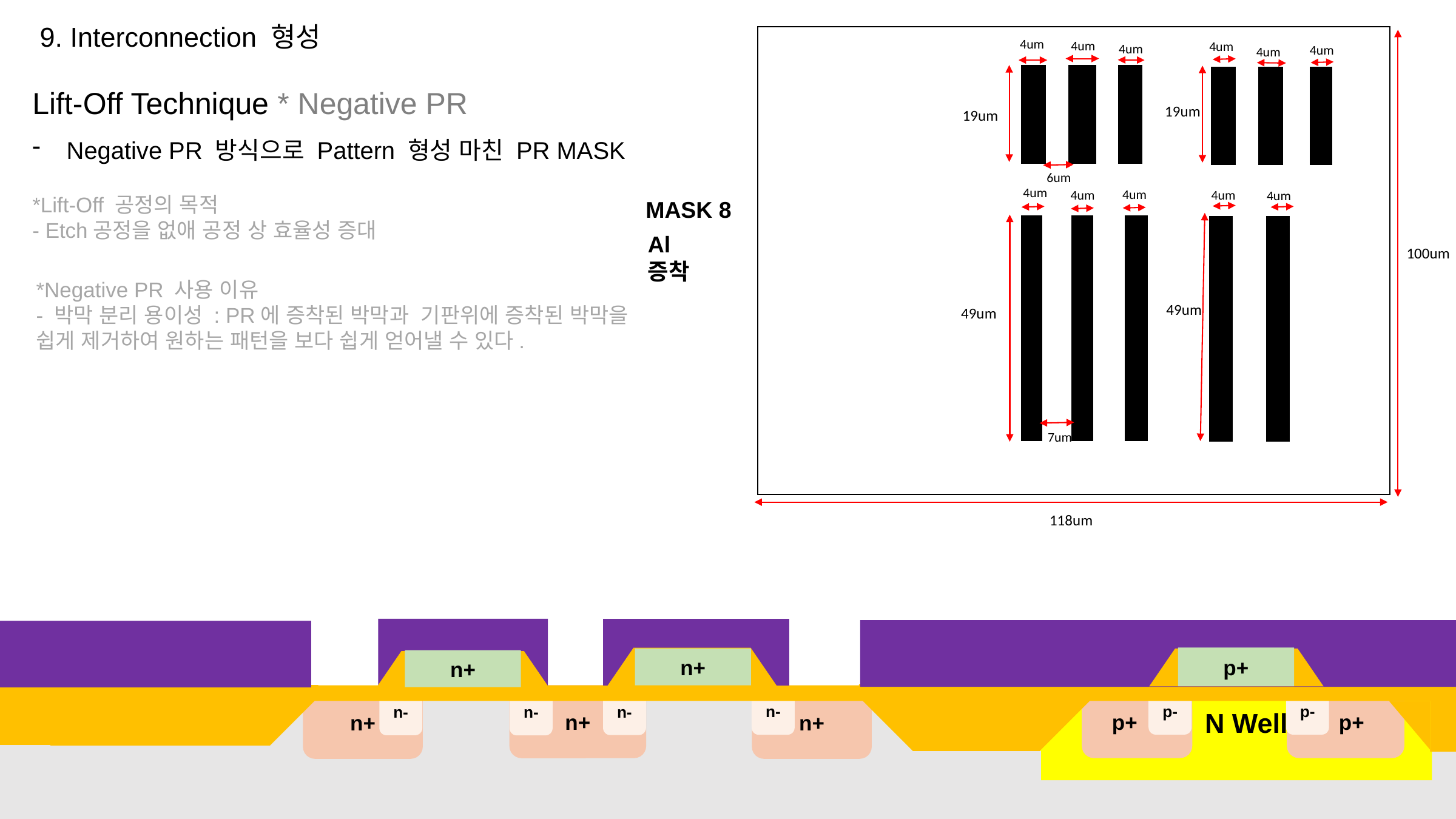

9. Interconnection 형성

4um
4um
4um
4um
4um
4um

Lift-Off Technique * Negative PR

Negative PR 방식으로 Pattern 형성 마친 PR MASK
19um
19um
6um
4um
4um
4um
4um
4um
*Lift-Off 공정의 목적
- Etch공정을 없애 공정 상 효율성 증대
MASK 8

Al 증착
100um
*Negative PR 사용 이유
- 박막 분리 용이성 : PR에 증착된 박막과  기판위에 증착된 박막을 쉽게 제거하여 원하는 패턴을 보다 쉽게 얻어낼 수 있다.
49um
49um
7um
118um

p+

n+

n+

   p+
  p+
n+

n+
n+
p-
p-
n-
n-
n-
n-
          N Well